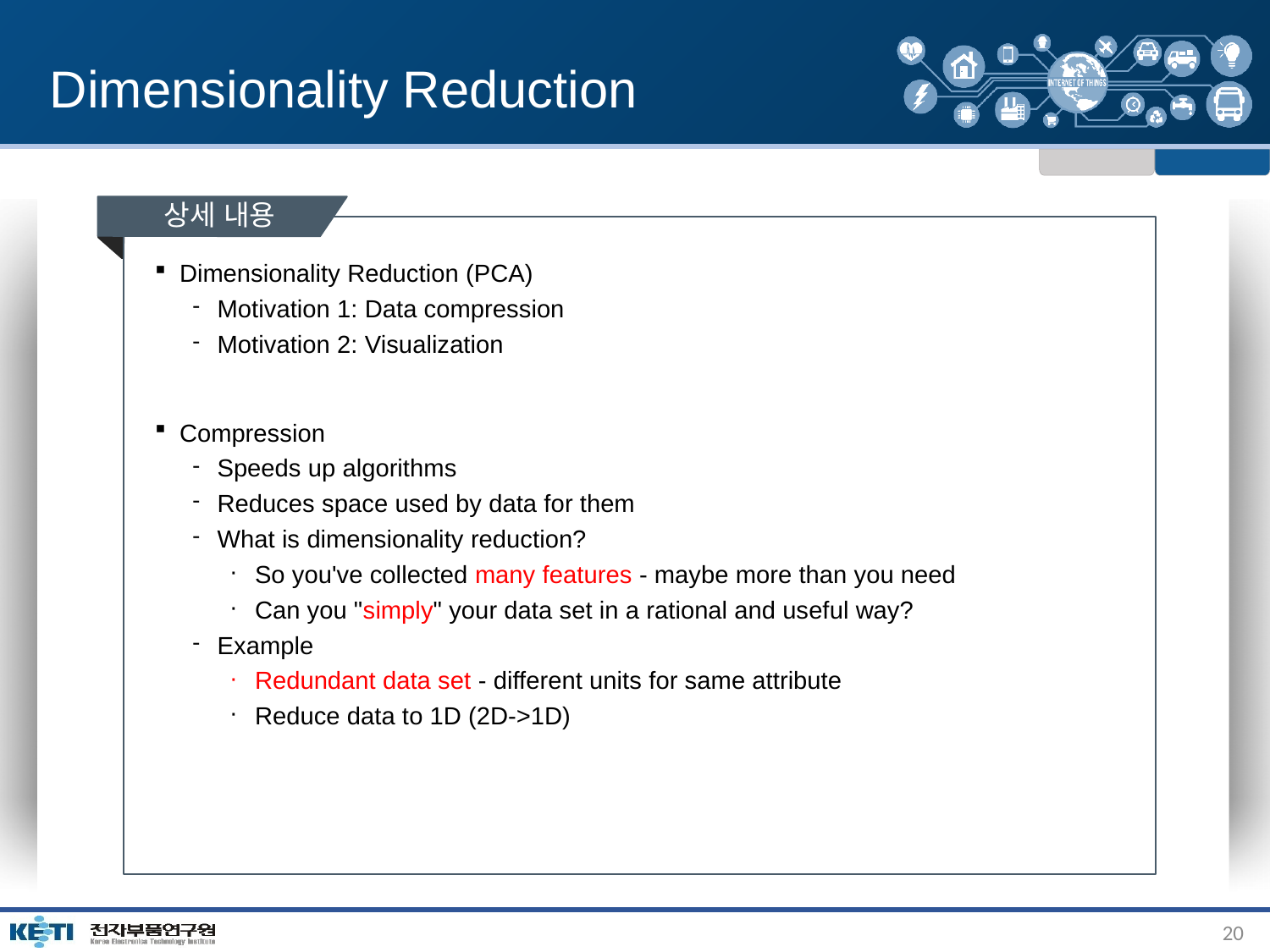

# Dimensionality Reduction
상세 내용

Dimensionality Reduction (PCA)
Motivation 1: Data compression
Motivation 2: Visualization

Compression
Speeds up algorithms
Reduces space used by data for them
What is dimensionality reduction?
So you've collected many features - maybe more than you need
Can you "simply" your data set in a rational and useful way?
Example
Redundant data set - different units for same attribute
Reduce data to 1D (2D->1D)

20